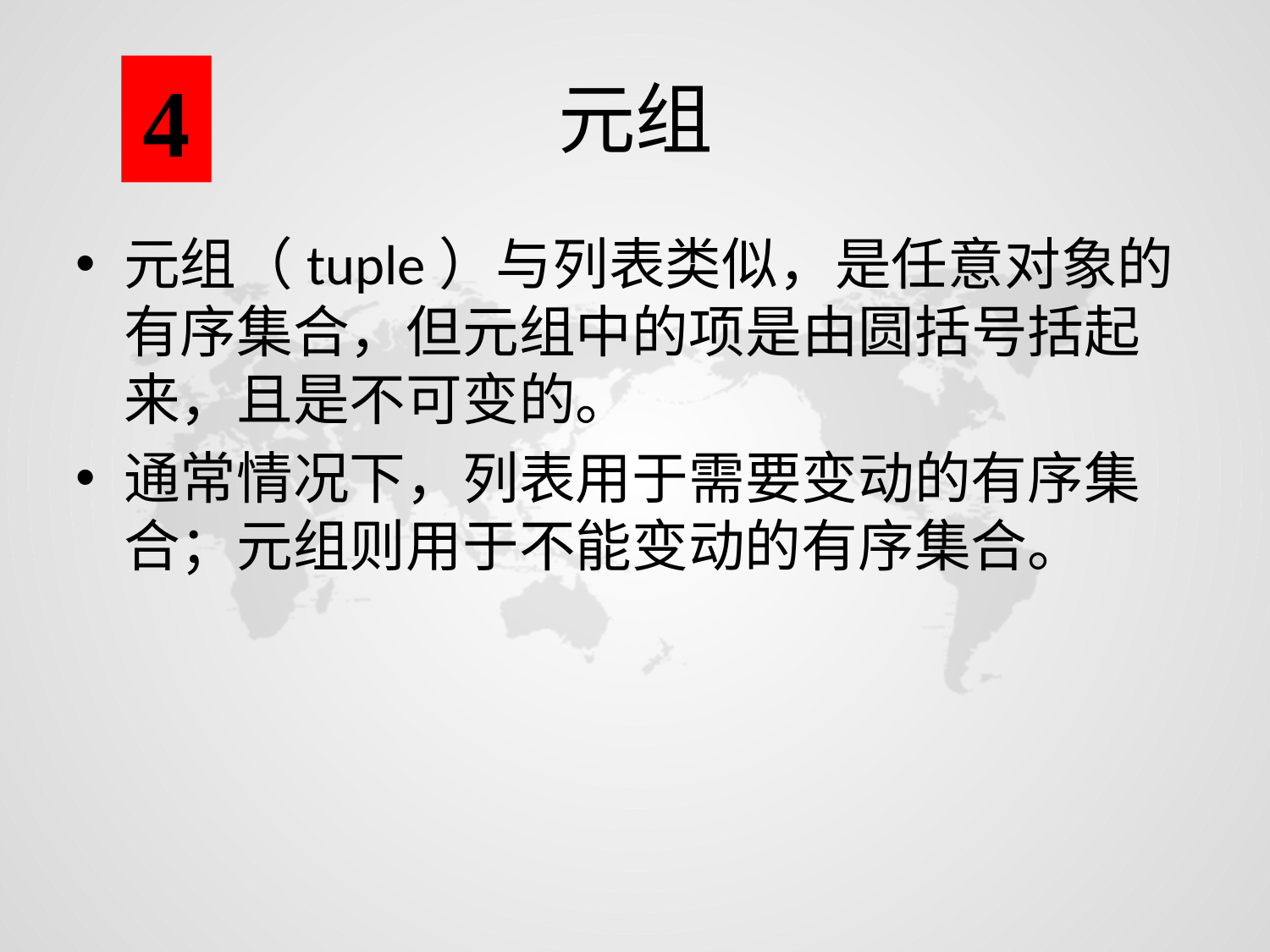

4
# 元组
元组（tuple）与列表类似，是任意对象的有序集合，但元组中的项是由圆括号括起来，且是不可变的。
通常情况下，列表用于需要变动的有序集合；元组则用于不能变动的有序集合。